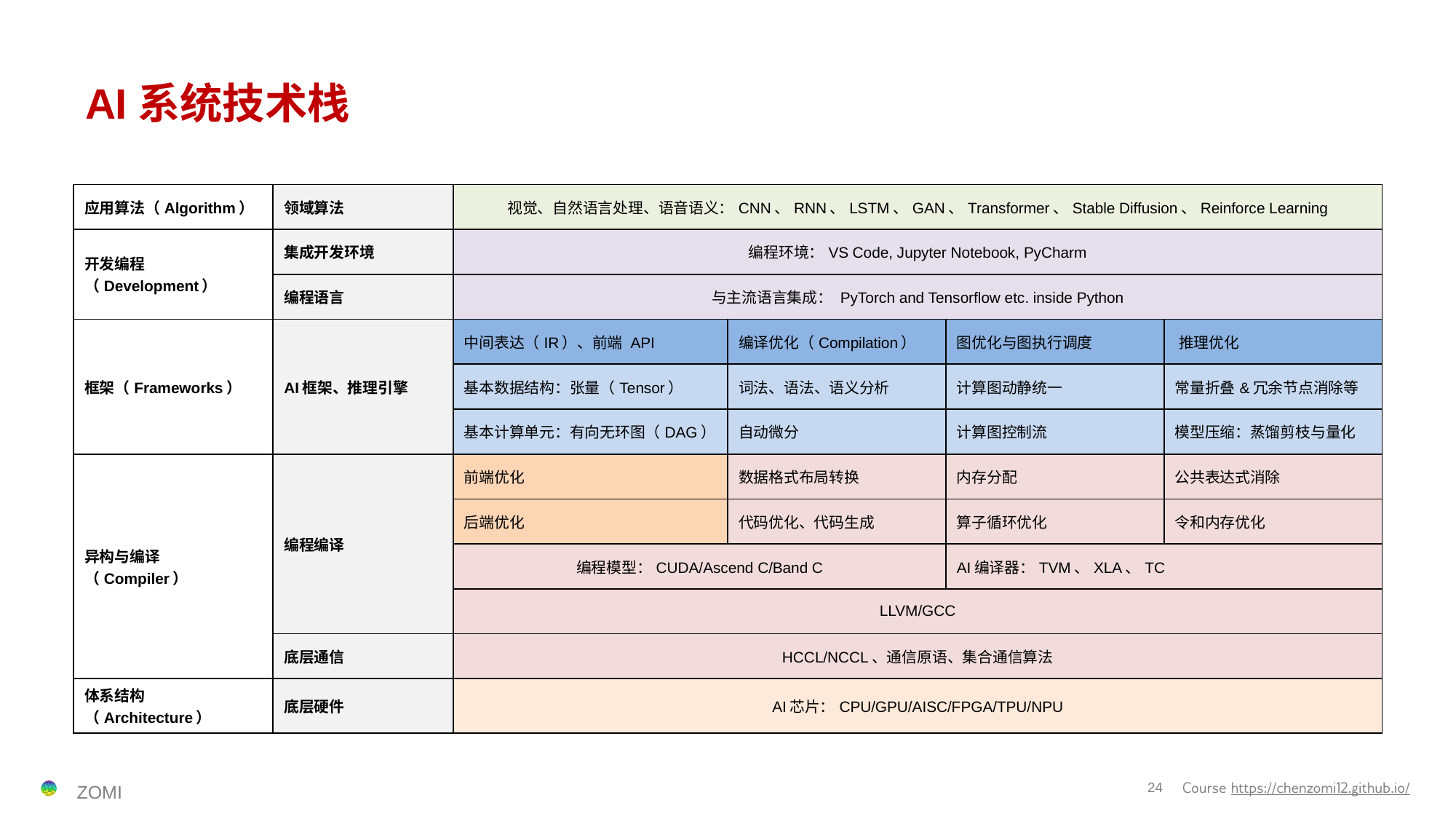

# AI系统技术栈
| 应用算法（Algorithm） | 领域算法 | 视觉、自然语言处理、语音语义：CNN、RNN、LSTM、GAN、Transformer、Stable Diffusion、Reinforce Learning |  |  |  |
| --- | --- | --- | --- | --- | --- |
| 开发编程（Development） | 集成开发环境 | 编程环境：VS Code, Jupyter Notebook, PyCharm |  |  |  |
|  | 编程语言 | 与主流语言集成： PyTorch and Tensorflow etc. inside Python |  |  |  |
| 框架（Frameworks） | AI框架、推理引擎 | 中间表达（IR）、前端 API | 编译优化（Compilation） | 图优化与图执行调度 | 推理优化 |
|  |  | 基本数据结构：张量（Tensor） | 词法、语法、语义分析 | 计算图动静统一 | 常量折叠&冗余节点消除等 |
|  |  | 基本计算单元：有向无环图（DAG） | 自动微分 | 计算图控制流 | 模型压缩：蒸馏剪枝与量化 |
| 异构与编译（Compiler） | 编程编译 | 前端优化 | 数据格式布局转换 | 内存分配 | 公共表达式消除 |
|  |  | 后端优化 | 代码优化、代码生成 | 算子循环优化 | 令和内存优化 |
|  |  | 编程模型：CUDA/Ascend C/Band C |  | AI编译器：TVM、XLA、TC |  |
|  |  | LLVM/GCC |  |  |  |
|  | 底层通信 | HCCL/NCCL、通信原语、集合通信算法 |  |  |  |
| 体系结构（Architecture） | 底层硬件 | AI芯片：CPU/GPU/AISC/FPGA/TPU/NPU |  |  |  |